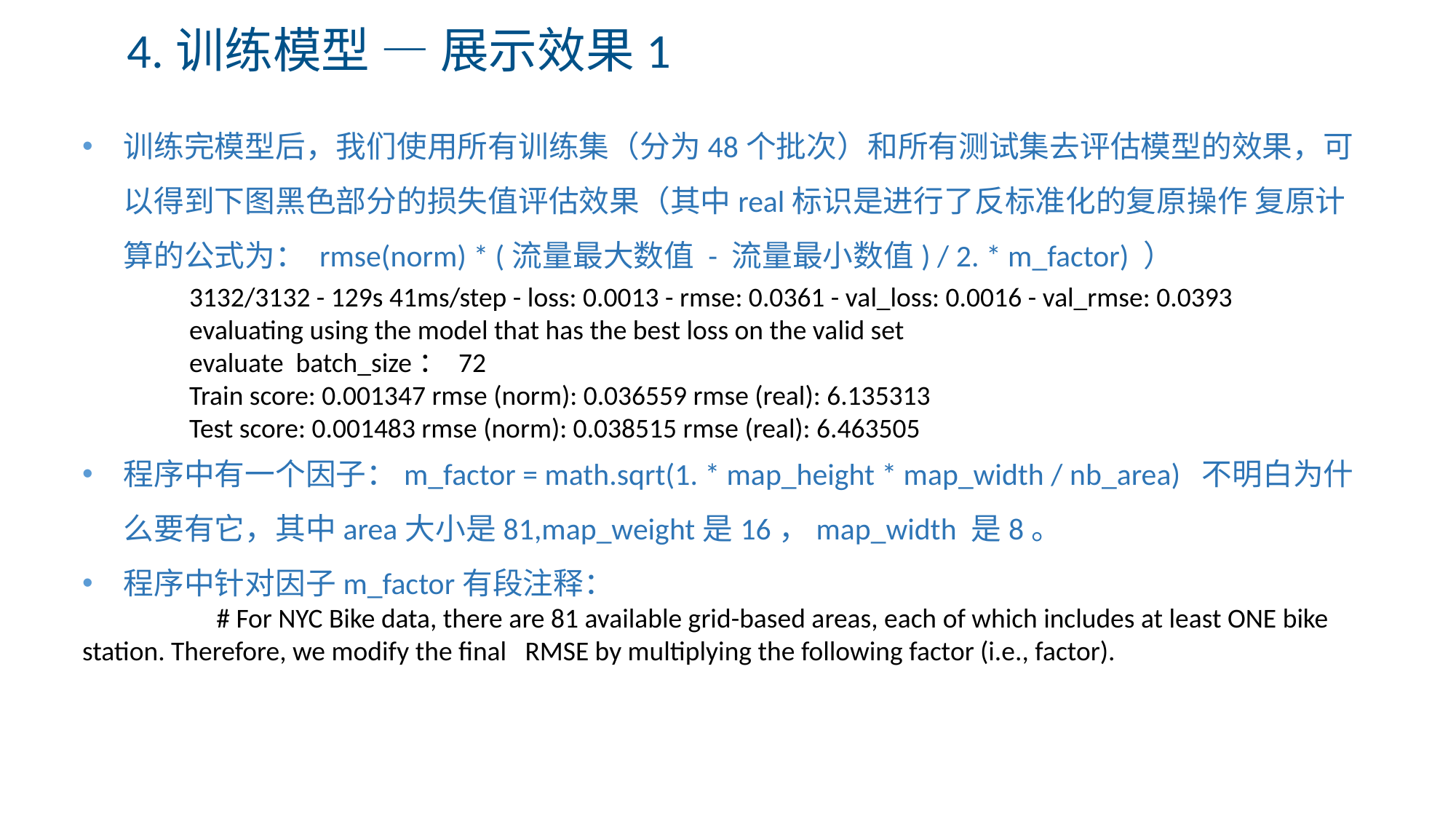

4.训练模型 — 展示效果1

训练完模型后，我们使用所有训练集（分为48个批次）和所有测试集去评估模型的效果，可以得到下图黑色部分的损失值评估效果（其中real标识是进行了反标准化的复原操作 复原计算的公式为： rmse(norm) * (流量最大数值 - 流量最小数值) / 2. * m_factor) ）

程序中有一个因子：m_factor = math.sqrt(1. * map_height * map_width / nb_area)  不明白为什么要有它，其中area大小是81,map_weight是16，map_width 是8。
程序中针对因子m_factor有段注释：
	    # For NYC Bike data, there are 81 available grid-based areas, each of which includes at least ONE bike station. Therefore, we modify the final   RMSE by multiplying the following factor (i.e., factor).

3132/3132 - 129s 41ms/step - loss: 0.0013 - rmse: 0.0361 - val_loss: 0.0016 - val_rmse: 0.0393
evaluating using the model that has the best loss on the valid set
evaluate  batch_size： 72
Train score: 0.001347 rmse (norm): 0.036559 rmse (real): 6.135313
Test score: 0.001483 rmse (norm): 0.038515 rmse (real): 6.463505